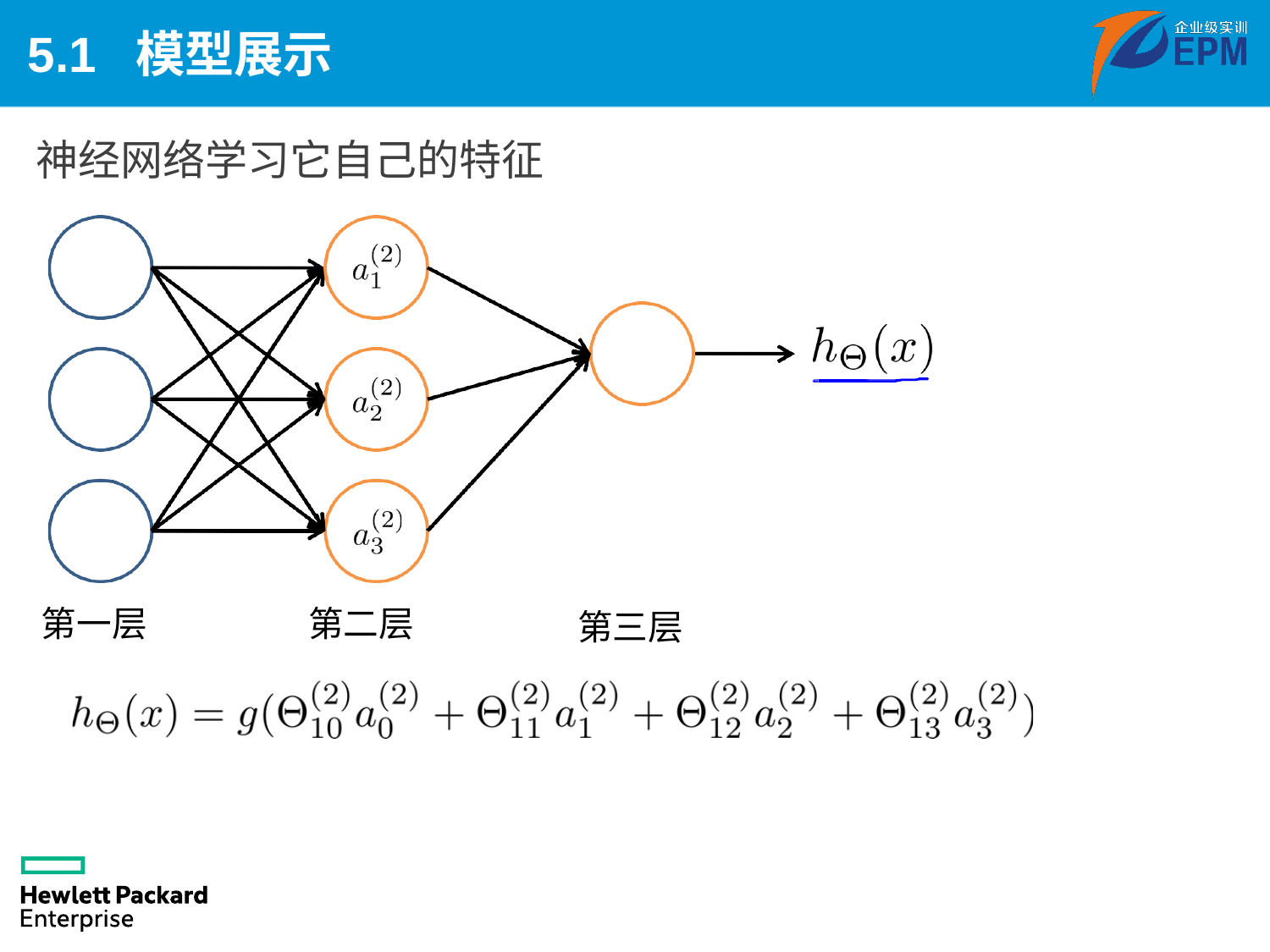

# 5.1  模型展示
神经网络学习它自己的特征

第一层
第二层
第三层